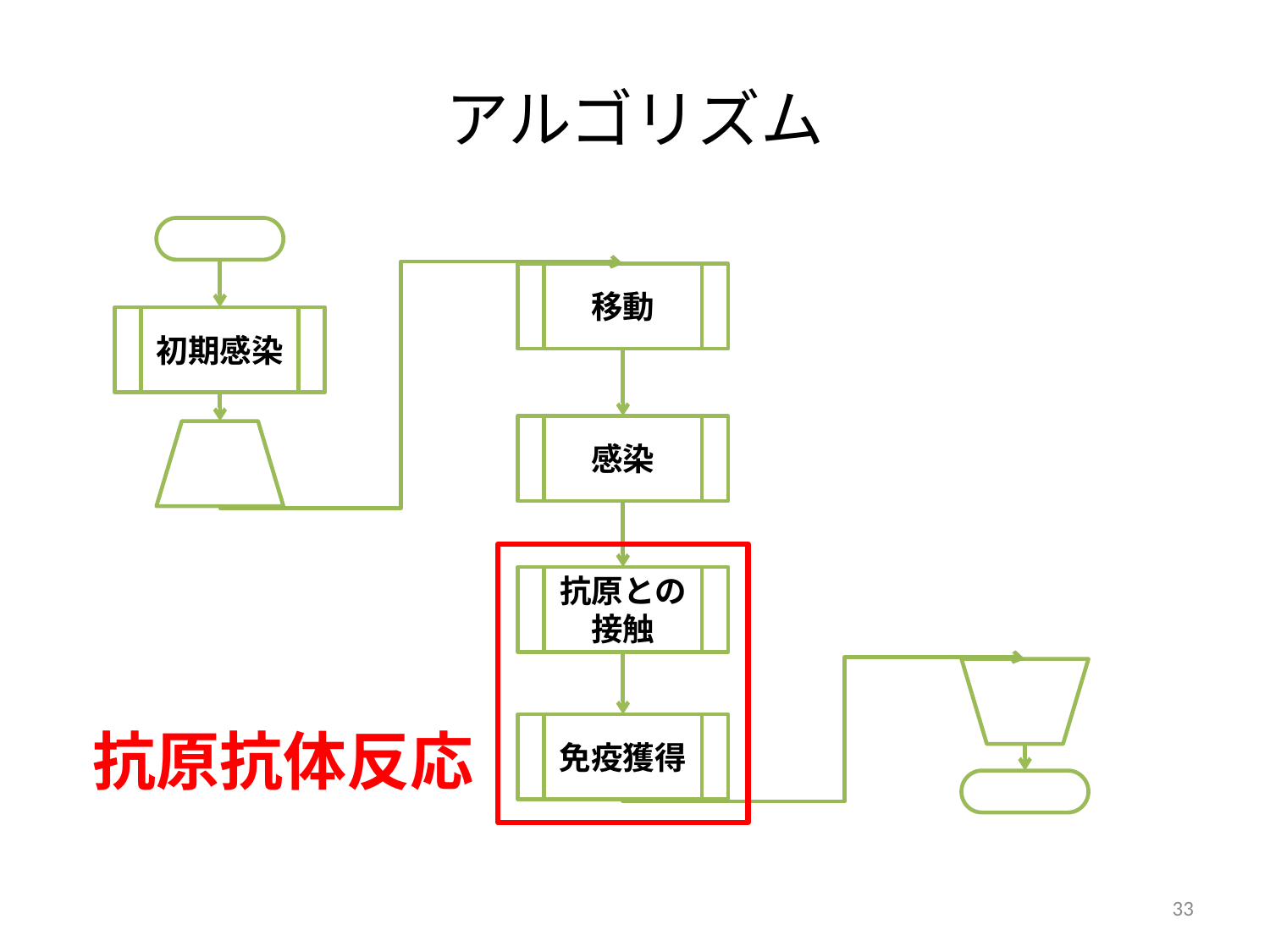

# アルゴリズム

移動
初期感染
感染

抗原との接触

免疫獲得
抗原抗体反応

33